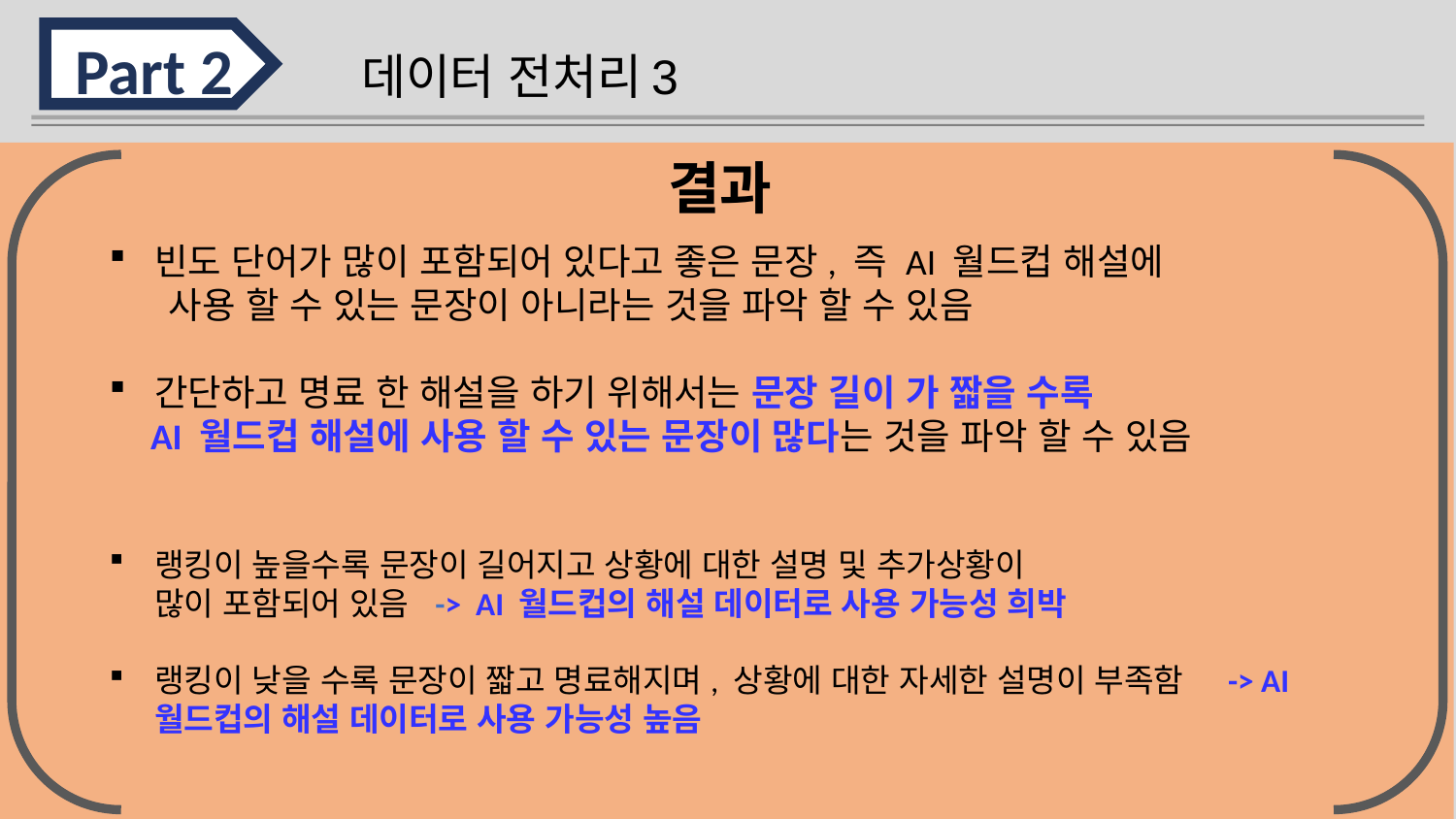

Part 2

데이터 전처리3

결과

빈도 단어가 많이 포함되어 있다고 좋은 문장, 즉 AI 월드컵 해설에
     사용 할 수 있는 문장이 아니라는 것을 파악 할 수 있음

간단하고 명료 한 해설을 하기 위해서는 문장 길이 가 짧을 수록
     AI 월드컵 해설에 사용 할 수 있는 문장이 많다는 것을 파악 할 수 있음

랭킹이 높을수록 문장이 길어지고 상황에 대한 설명 및 추가상황이
많이 포함되어 있음  ->  AI 월드컵의 해설 데이터로 사용 가능성 희박

랭킹이 낮을 수록 문장이 짧고 명료해지며, 상황에 대한 자세한 설명이 부족함    -> AI 월드컵의 해설 데이터로 사용 가능성 높음